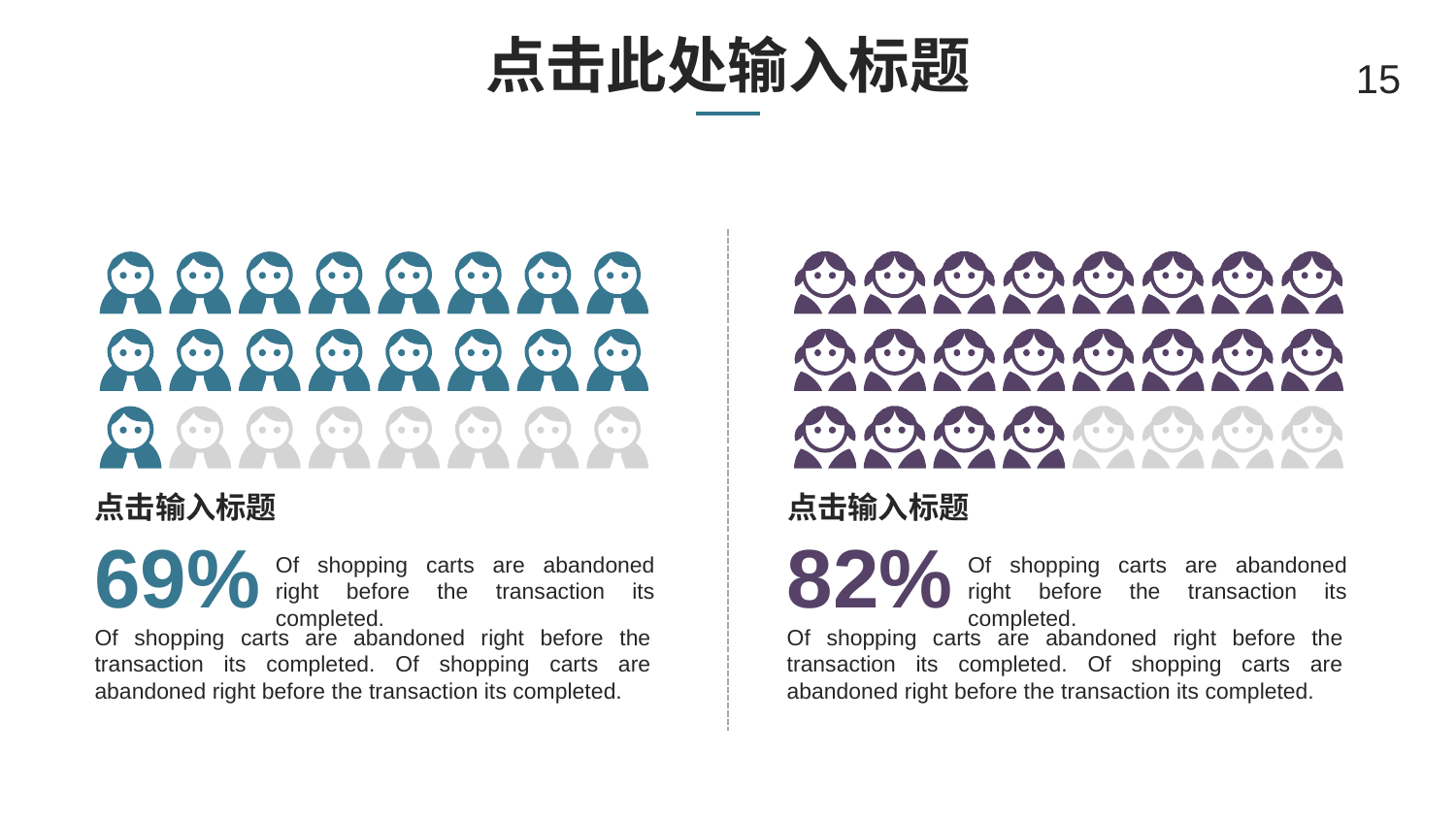

# 点击此处输入标题
15

点击输入标题
点击输入标题
69%
82%
Of shopping carts are abandoned right before the transaction its completed.
Of shopping carts are abandoned right before the transaction its completed.
Of shopping carts are abandoned right before the transaction its completed. Of shopping carts are abandoned right before the transaction its completed.

Of shopping carts are abandoned right before the transaction its completed. Of shopping carts are abandoned right before the transaction its completed.